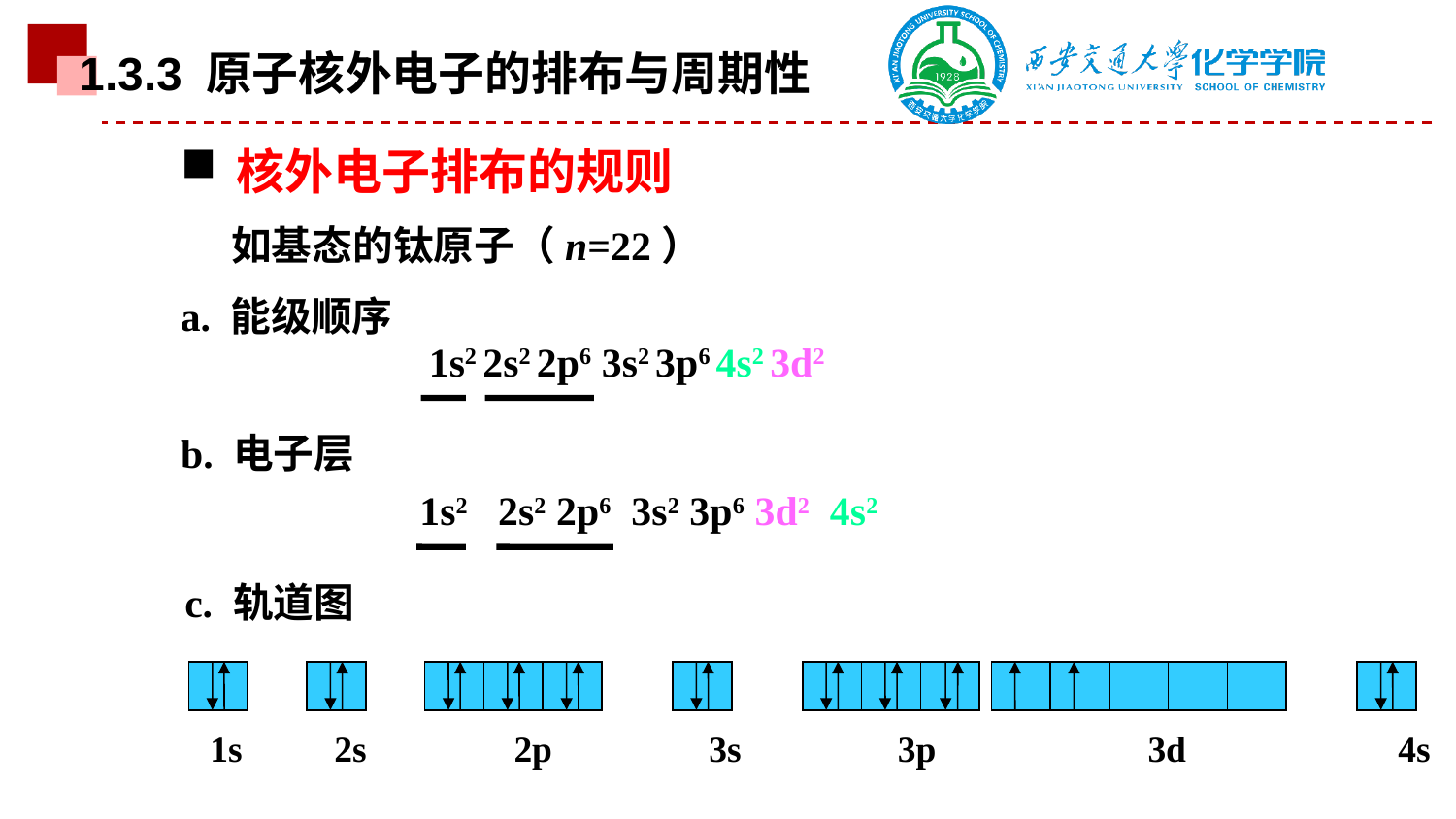

1.3.3 原子核外电子的排布与周期性
核外电子排布的规则
如基态的钛原子（n=22）
a. 能级顺序
1s2 2s2 2p6 3s2 3p6 4s2 3d2

b. 电子层
1s2   2s2 2p6  3s2 3p6 3d2  4s2

c. 轨道图

  1s          2s                2p                 3s                 3p                       3d                       4s